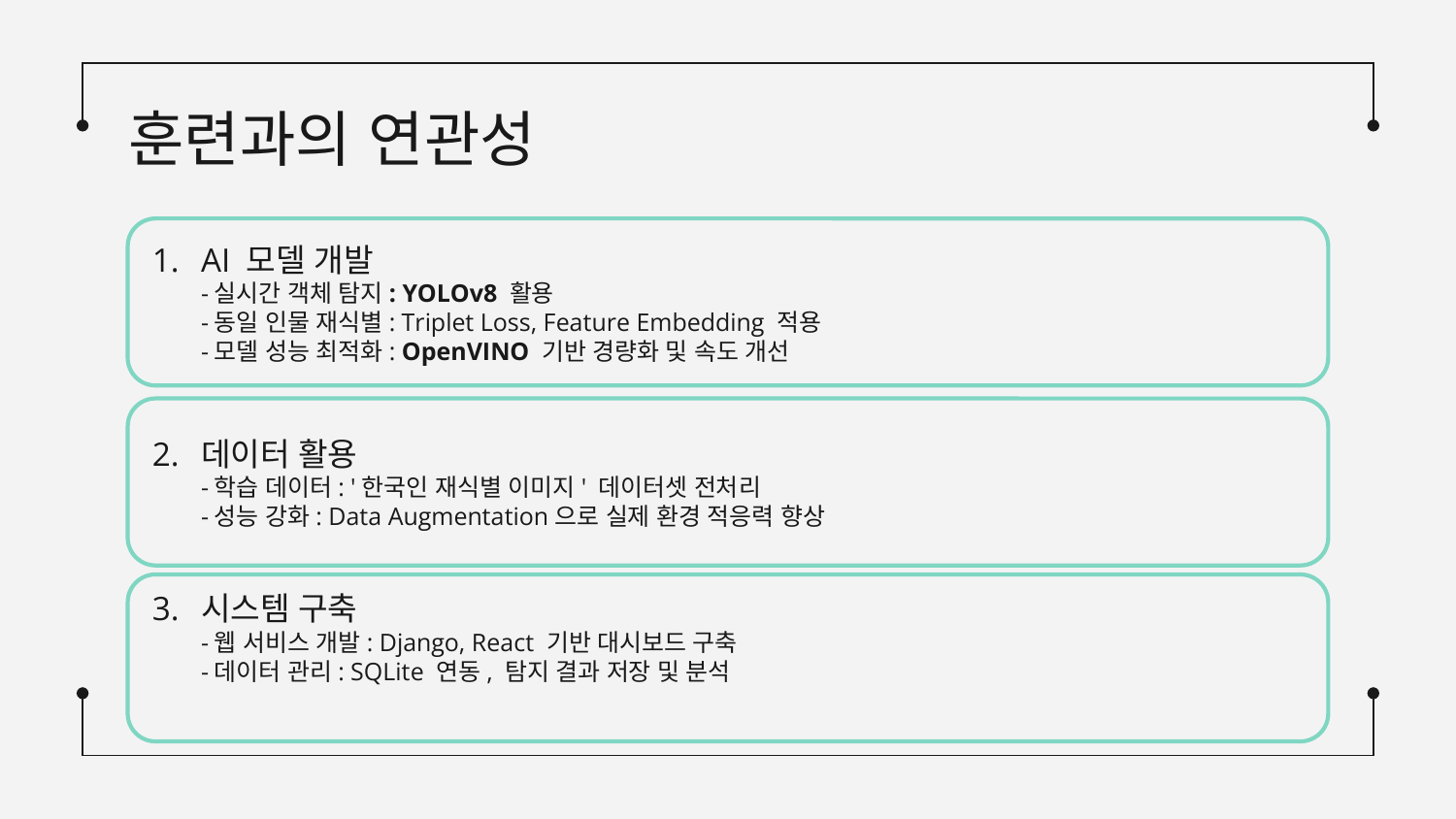

# 훈련과의 연관성

AI 모델 개발
-실시간 객체 탐지: YOLOv8 활용
-동일 인물 재식별: Triplet Loss, Feature Embedding 적용
-모델 성능 최적화: OpenVINO 기반 경량화 및 속도 개선

데이터 활용
-학습 데이터: '한국인 재식별 이미지' 데이터셋 전처리
-성능 강화: Data Augmentation으로 실제 환경 적응력 향상

시스템 구축
-웹 서비스 개발: Django, React 기반 대시보드 구축
-데이터 관리: SQLite 연동, 탐지 결과 저장 및 분석